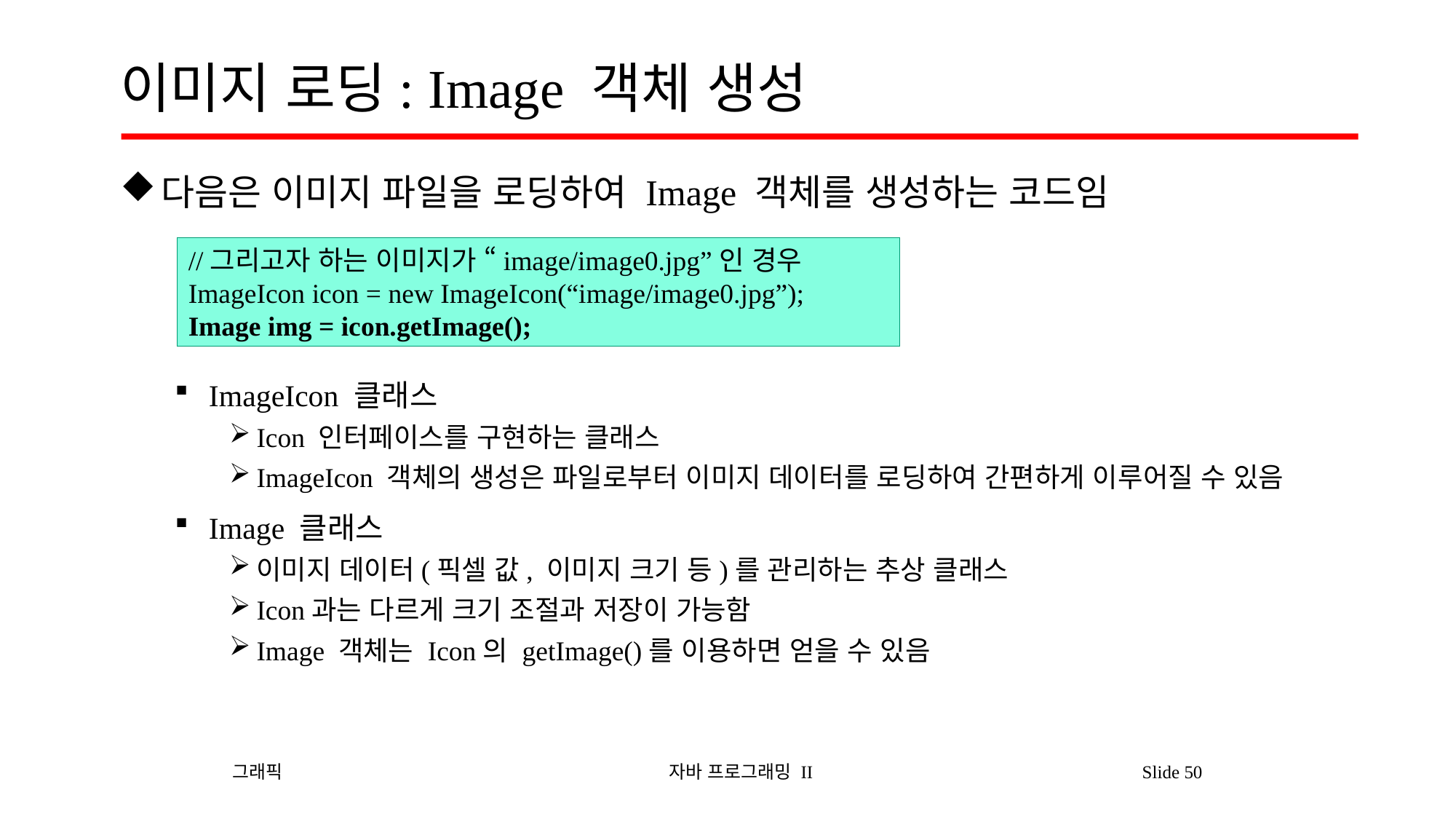

# 이미지 로딩: Image 객체 생성
다음은 이미지 파일을 로딩하여 Image 객체를 생성하는 코드임

ImageIcon 클래스
Icon 인터페이스를 구현하는 클래스
ImageIcon 객체의 생성은 파일로부터 이미지 데이터를 로딩하여 간편하게 이루어질 수 있음
Image 클래스
이미지 데이터(픽셀 값, 이미지 크기 등)를 관리하는 추상 클래스
Icon과는 다르게 크기 조절과 저장이 가능함
Image 객체는 Icon의 getImage()를 이용하면 얻을 수 있음

//그리고자 하는 이미지가 “image/image0.jpg”인 경우
ImageIcon icon = new ImageIcon(“image/image0.jpg”);
Image img = icon.getImage();